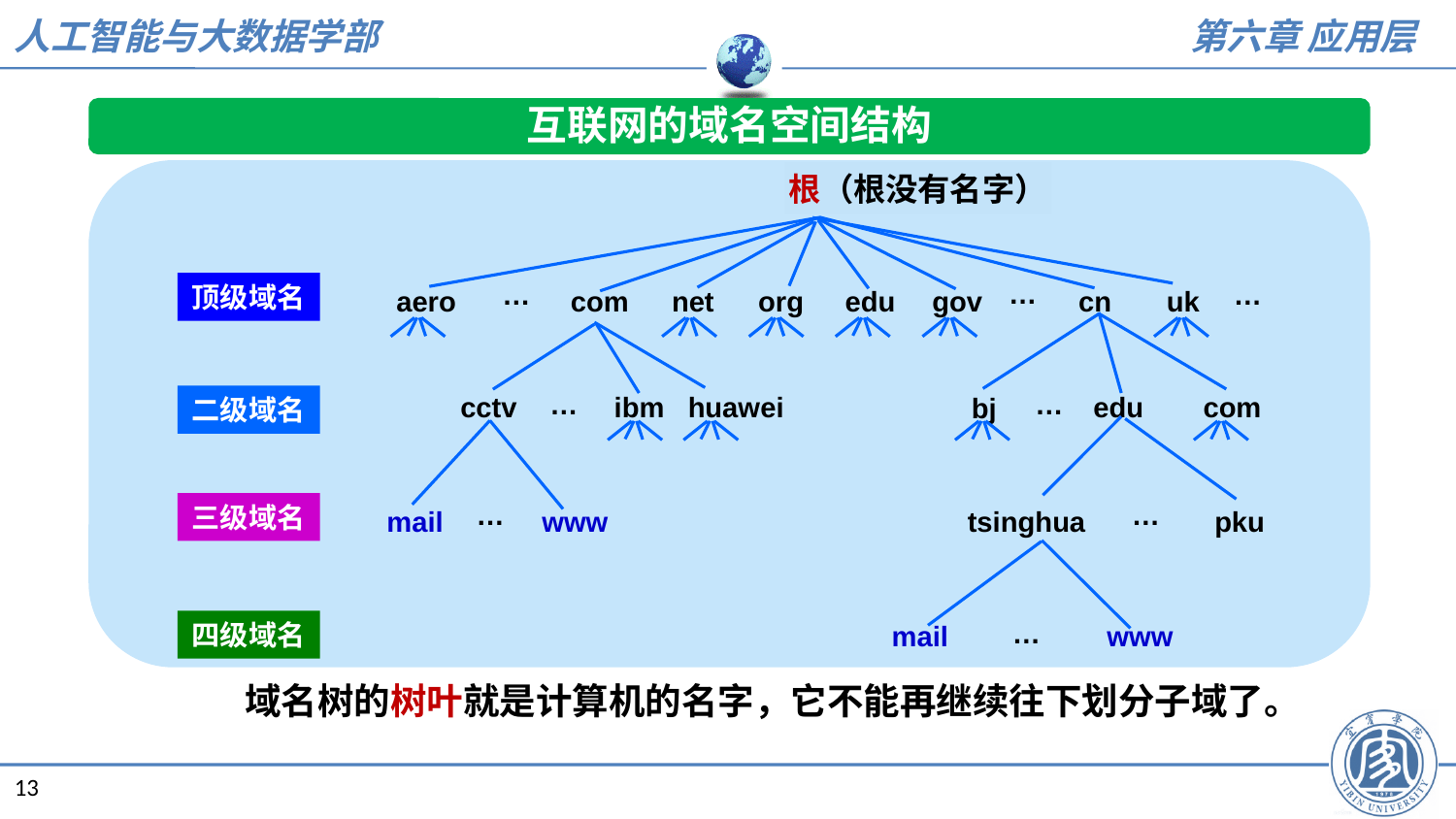

互联网的域名空间结构

根（根没有名字）

…
…
…
顶级域名
aero
com
net
org
edu
gov
cn
uk

…
…
ibm
cctv
huawei
edu
com
bj
二级域名

…
…
三级域名
mail
www
tsinghua
pku

…
四级域名
mail
www
域名树的树叶就是计算机的名字，它不能再继续往下划分子域了。
13